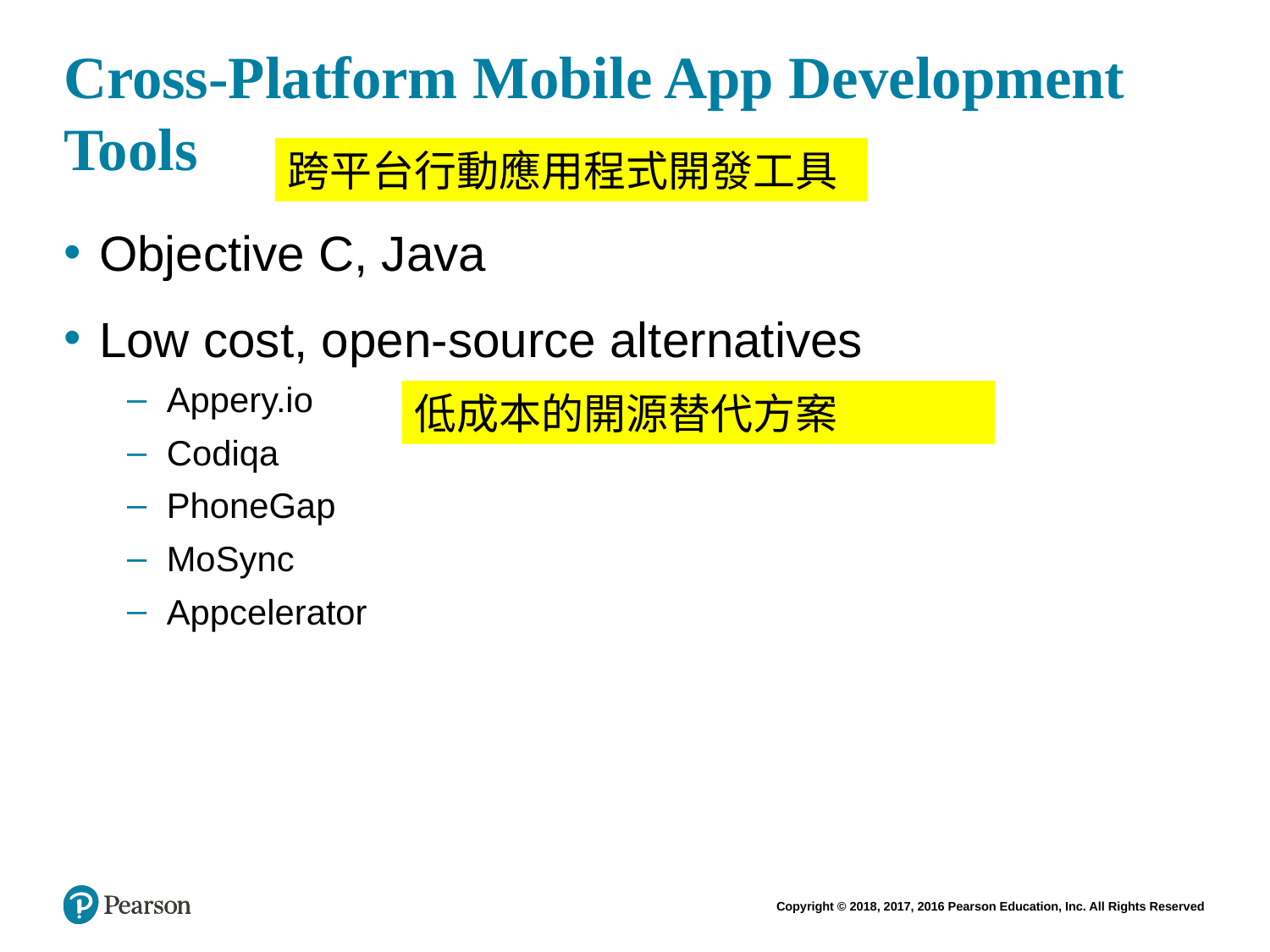

# Cross-Platform Mobile App Development Tools
跨平台行動應用程式開發工具
Objective C, Java
Low cost, open-source alternatives
Appery.io
Codiqa
PhoneGap
MoSync
Appcelerator
低成本的開源替代方案